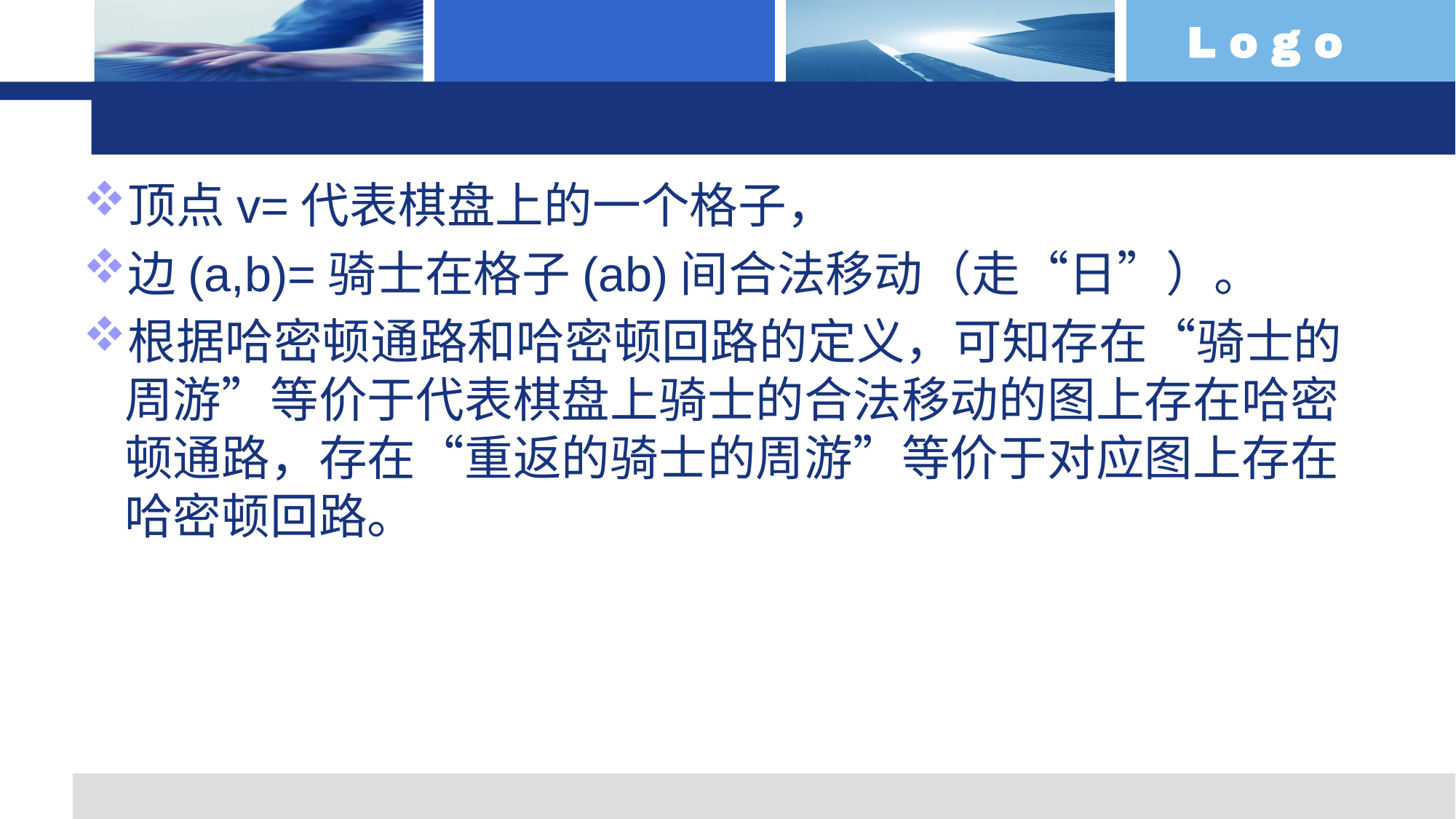

#
顶点v=代表棋盘上的一个格子，
边(a,b)=骑士在格子(ab)间合法移动（走“日”）。
根据哈密顿通路和哈密顿回路的定义，可知存在“骑士的周游”等价于代表棋盘上骑士的合法移动的图上存在哈密顿通路，存在“重返的骑士的周游”等价于对应图上存在哈密顿回路。

87